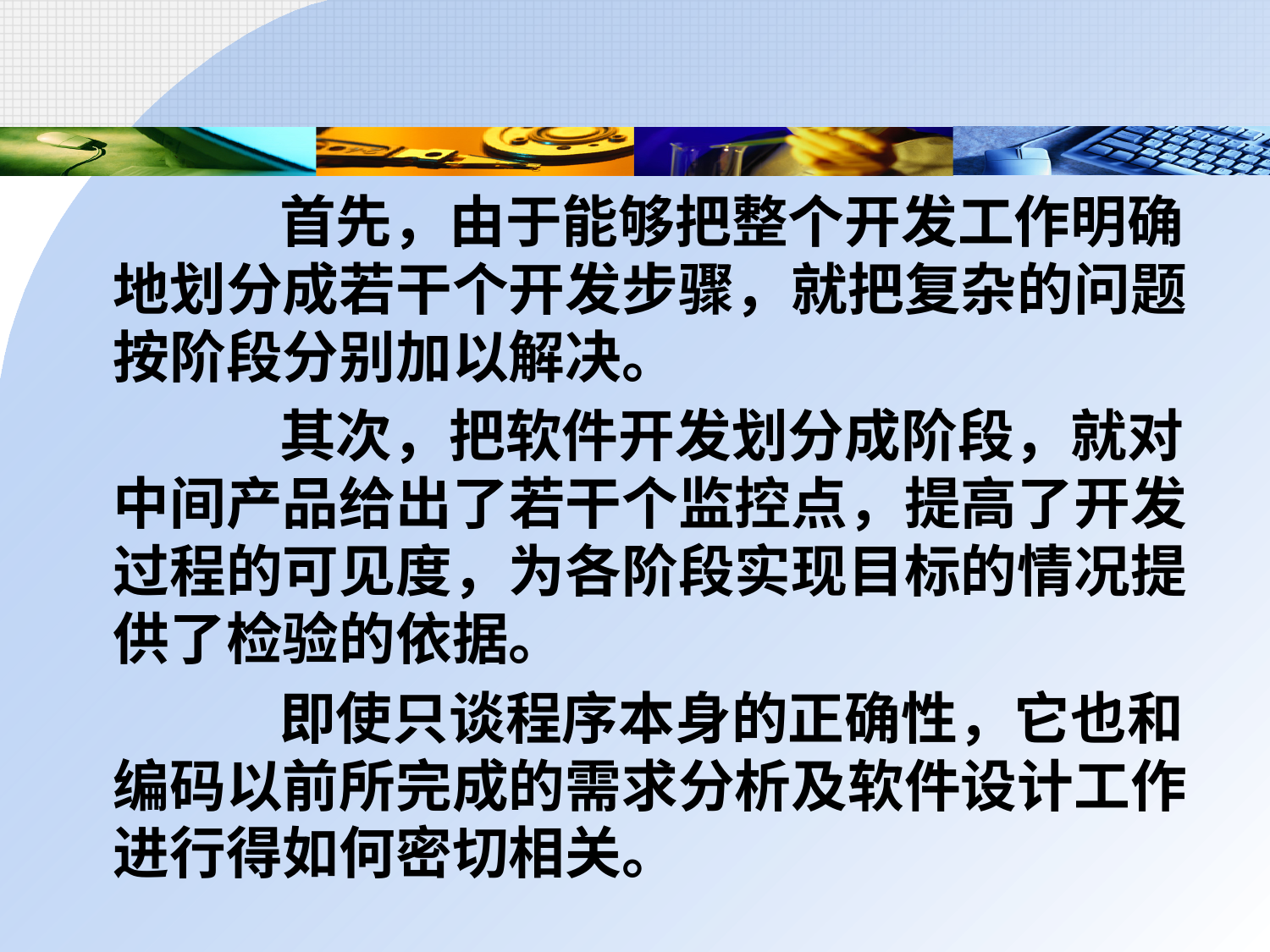

首先，由于能够把整个开发工作明确地划分成若干个开发步骤，就把复杂的问题按阶段分别加以解决。
		  其次，把软件开发划分成阶段，就对中间产品给出了若干个监控点，提高了开发过程的可见度，为各阶段实现目标的情况提供了检验的依据。
		  即使只谈程序本身的正确性，它也和编码以前所完成的需求分析及软件设计工作进行得如何密切相关。